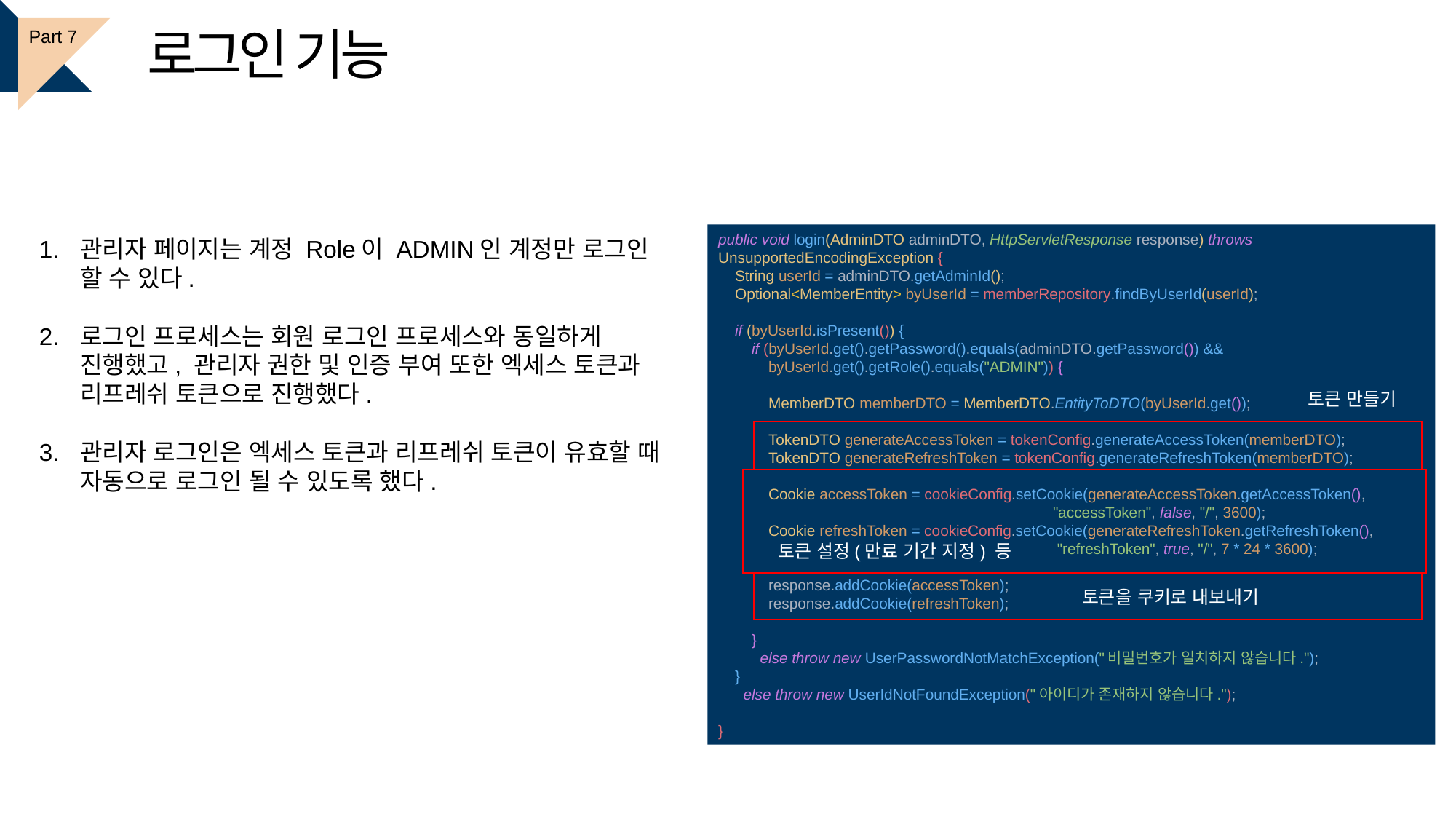

로그인 기능

Part 7

public void login(AdminDTO adminDTO, HttpServletResponse response) throws UnsupportedEncodingException {
    String userId = adminDTO.getAdminId();
    Optional<MemberEntity> byUserId = memberRepository.findByUserId(userId);
    if (byUserId.isPresent()) {
        if (byUserId.get().getPassword().equals(adminDTO.getPassword()) &&
            byUserId.get().getRole().equals("ADMIN")) {
            MemberDTO memberDTO = MemberDTO.EntityToDTO(byUserId.get());
            TokenDTO generateAccessToken = tokenConfig.generateAccessToken(memberDTO);
            TokenDTO generateRefreshToken = tokenConfig.generateRefreshToken(memberDTO);
            Cookie accessToken = cookieConfig.setCookie(generateAccessToken.getAccessToken(),
                                                                                "accessToken", false, "/", 3600);
            Cookie refreshToken = cookieConfig.setCookie(generateRefreshToken.getRefreshToken(),
                                                                                 "refreshToken", true, "/", 7 * 24 * 3600);
            response.addCookie(accessToken);
            response.addCookie(refreshToken);
        }
          else throw new UserPasswordNotMatchException("비밀번호가 일치하지 않습니다.");
    }
      else throw new UserIdNotFoundException("아이디가 존재하지 않습니다.");
}
관리자 페이지는 계정 Role이 ADMIN인 계정만 로그인 할 수 있다.

로그인 프로세스는 회원 로그인 프로세스와 동일하게 진행했고, 관리자 권한 및 인증 부여 또한 엑세스 토큰과 리프레쉬 토큰으로 진행했다.

관리자 로그인은 엑세스 토큰과 리프레쉬 토큰이 유효할 때 자동으로 로그인 될 수 있도록 했다.

토큰 만들기

토큰 설정(만료 기간 지정) 등

토큰을 쿠키로 내보내기